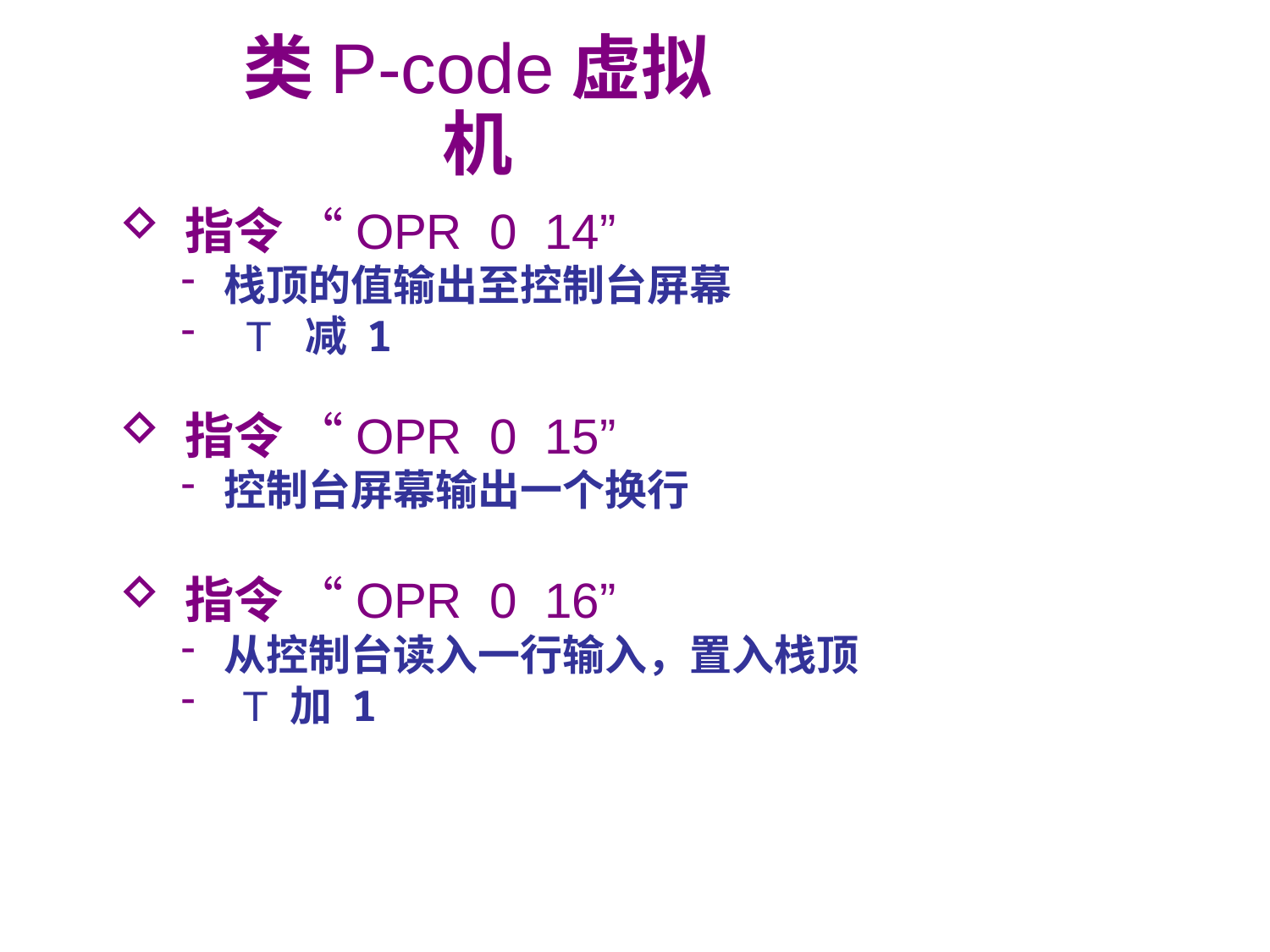

类P-code虚拟机
 指令 “OPR  0  14”
  栈顶的值输出至控制台屏幕
  T  减 1
 指令 “OPR  0  15”
  控制台屏幕输出一个换行
 指令 “OPR  0  16”
  从控制台读入一行输入，置入栈顶
    T 加 1